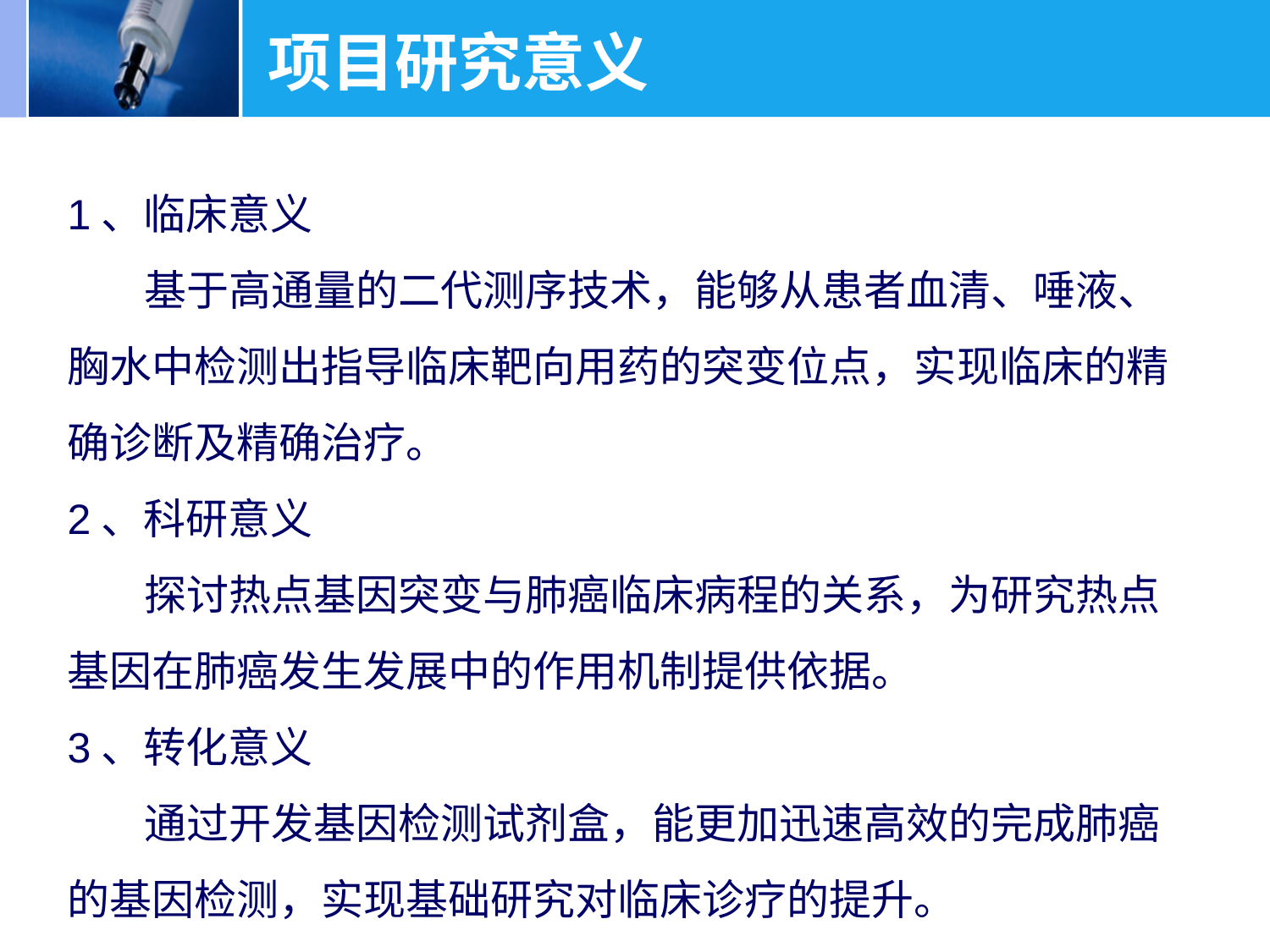

# 项目研究意义
1、临床意义
       基于高通量的二代测序技术，能够从患者血清、唾液、胸水中检测出指导临床靶向用药的突变位点，实现临床的精确诊断及精确治疗。
2、科研意义
       探讨热点基因突变与肺癌临床病程的关系，为研究热点基因在肺癌发生发展中的作用机制提供依据。
3、转化意义
       通过开发基因检测试剂盒，能更加迅速高效的完成肺癌的基因检测，实现基础研究对临床诊疗的提升。